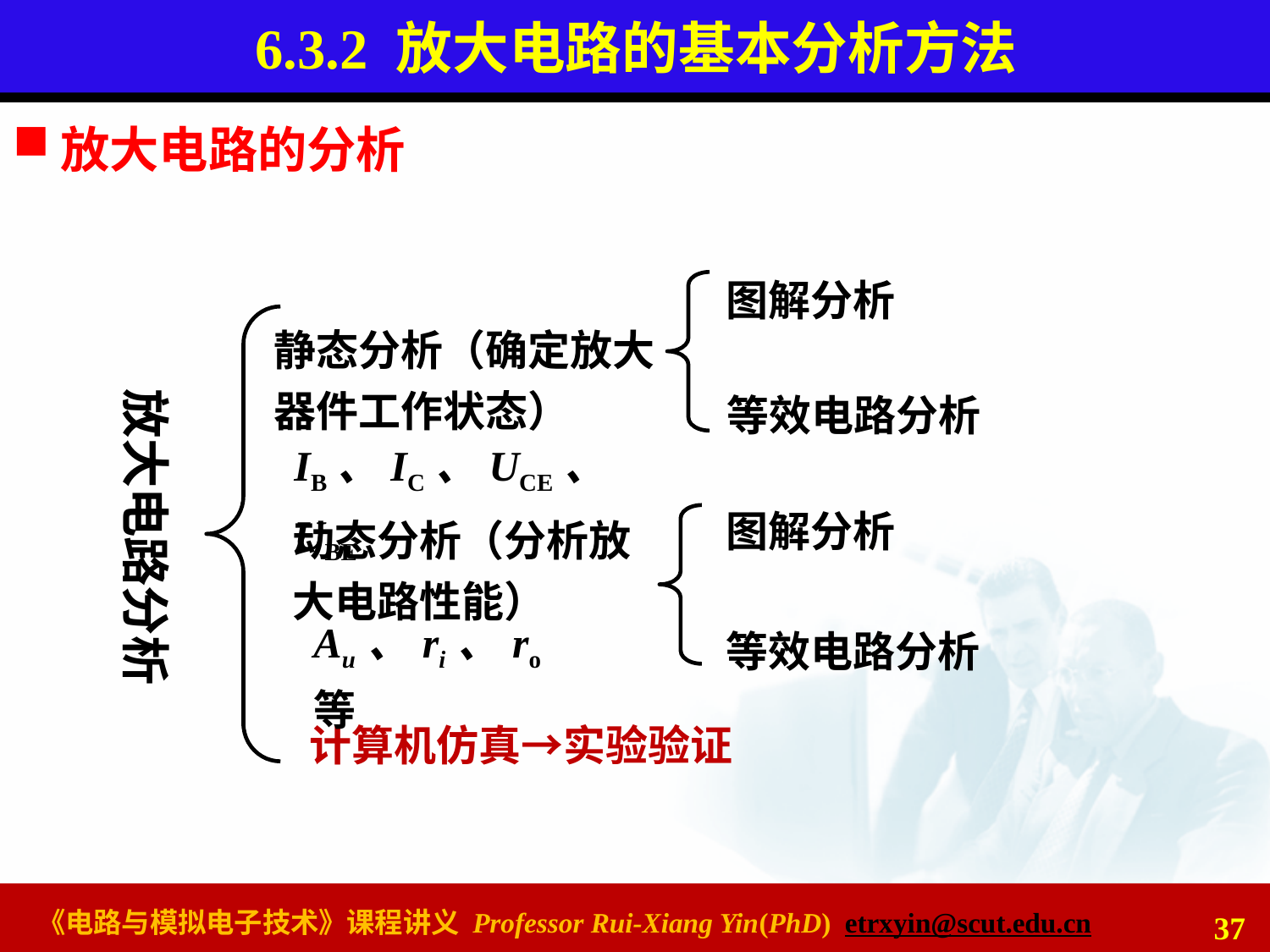

# 6.3.2 放大电路的基本分析方法
放大电路的分析
图解分析

静态分析（确定放大
器件工作状态）
等效电路分析
放大电路分析
IB、IC、UCE、UBE
图解分析
动态分析（分析放
大电路性能）

Au、ri、ro 等
等效电路分析
计算机仿真→实验验证
37